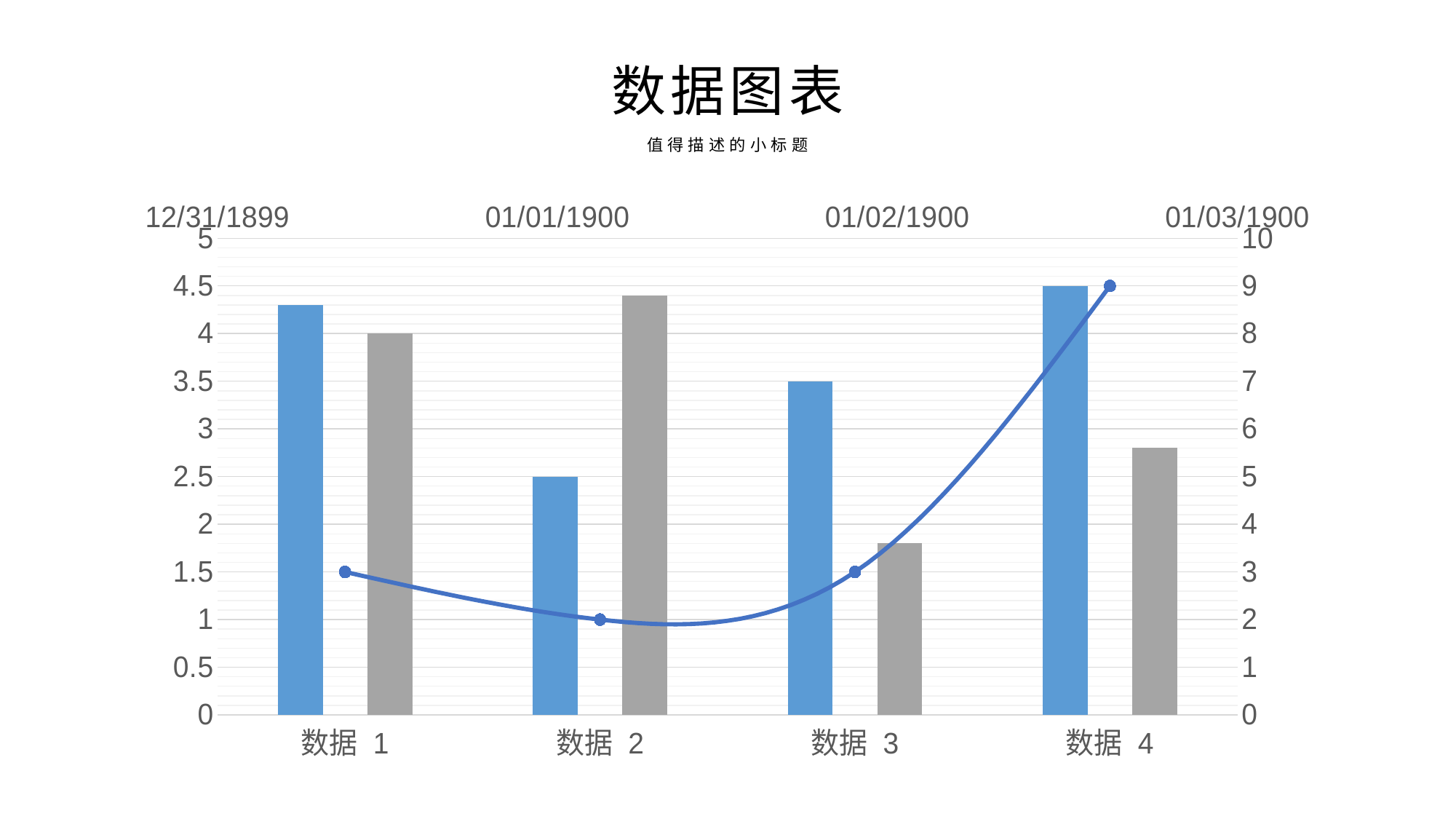

数据图表
值得描述的小标题

### Chart

| Category | Series 1 | Series 2 | Series 3 |
|---|---|---|---|
| 数据 1 | 4.3 | 4.0 | 3.0 |
| 数据 2 | 2.5 | 4.4 | 2.0 |
| 数据 3 | 3.5 | 1.8 | 3.0 |
| 数据 4 | 4.5 | 2.8 | 9.0 |